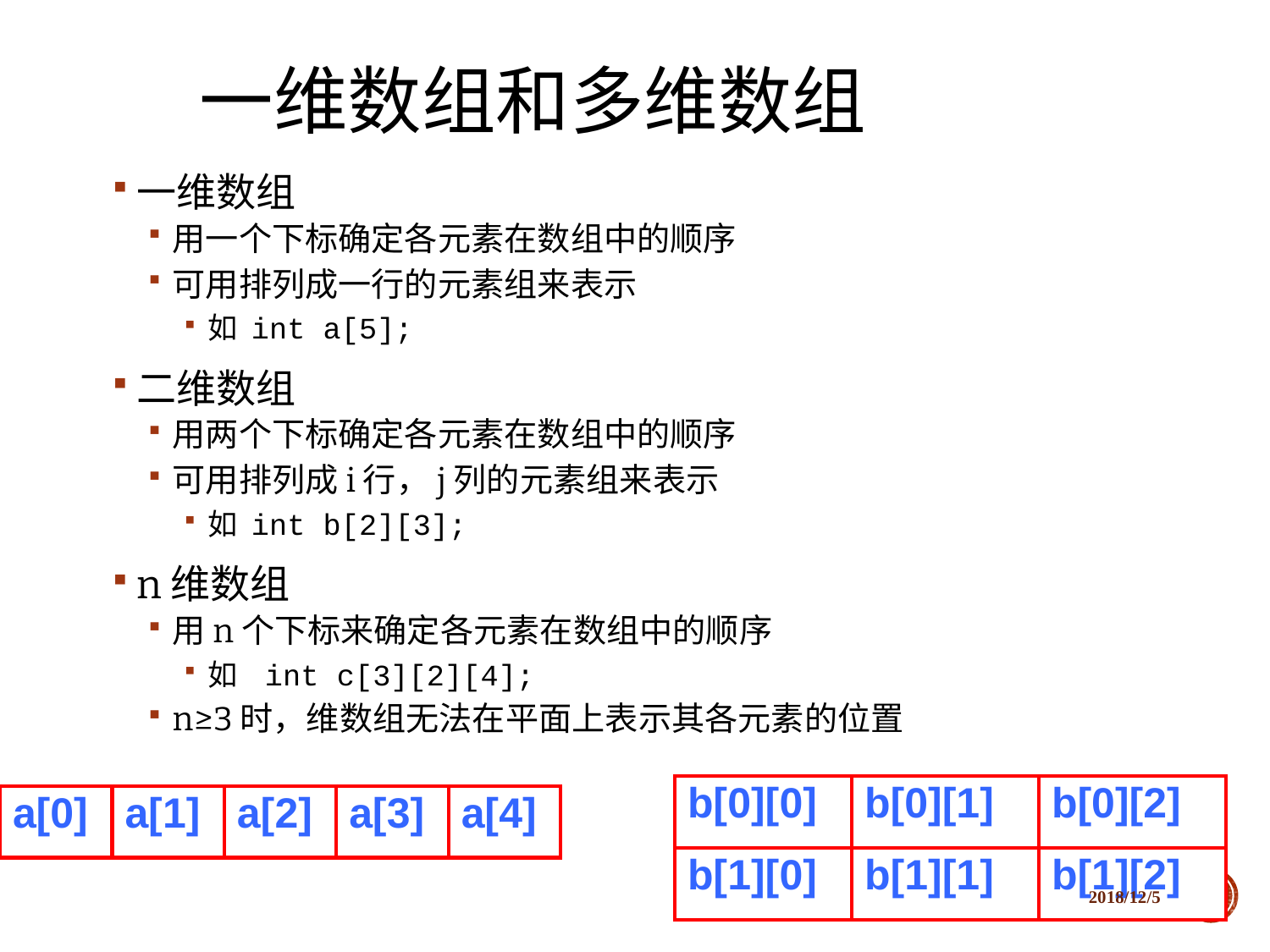

一维数组和多维数组
一维数组
用一个下标确定各元素在数组中的顺序
可用排列成一行的元素组来表示
如 int a[5];
二维数组
用两个下标确定各元素在数组中的顺序
可用排列成i行，j列的元素组来表示
如 int b[2][3];
n维数组
用n个下标来确定各元素在数组中的顺序
如   int c[3][2][4];
n≥3时，维数组无法在平面上表示其各元素的位置
| b[0][0] | b[0][1] | b[0][2] |
| --- | --- | --- |
| b[1][0] | b[1][1] | b[1][2] |
| a[0] | a[1] | a[2] | a[3] | a[4] |
| --- | --- | --- | --- | --- |
2018/12/5
22